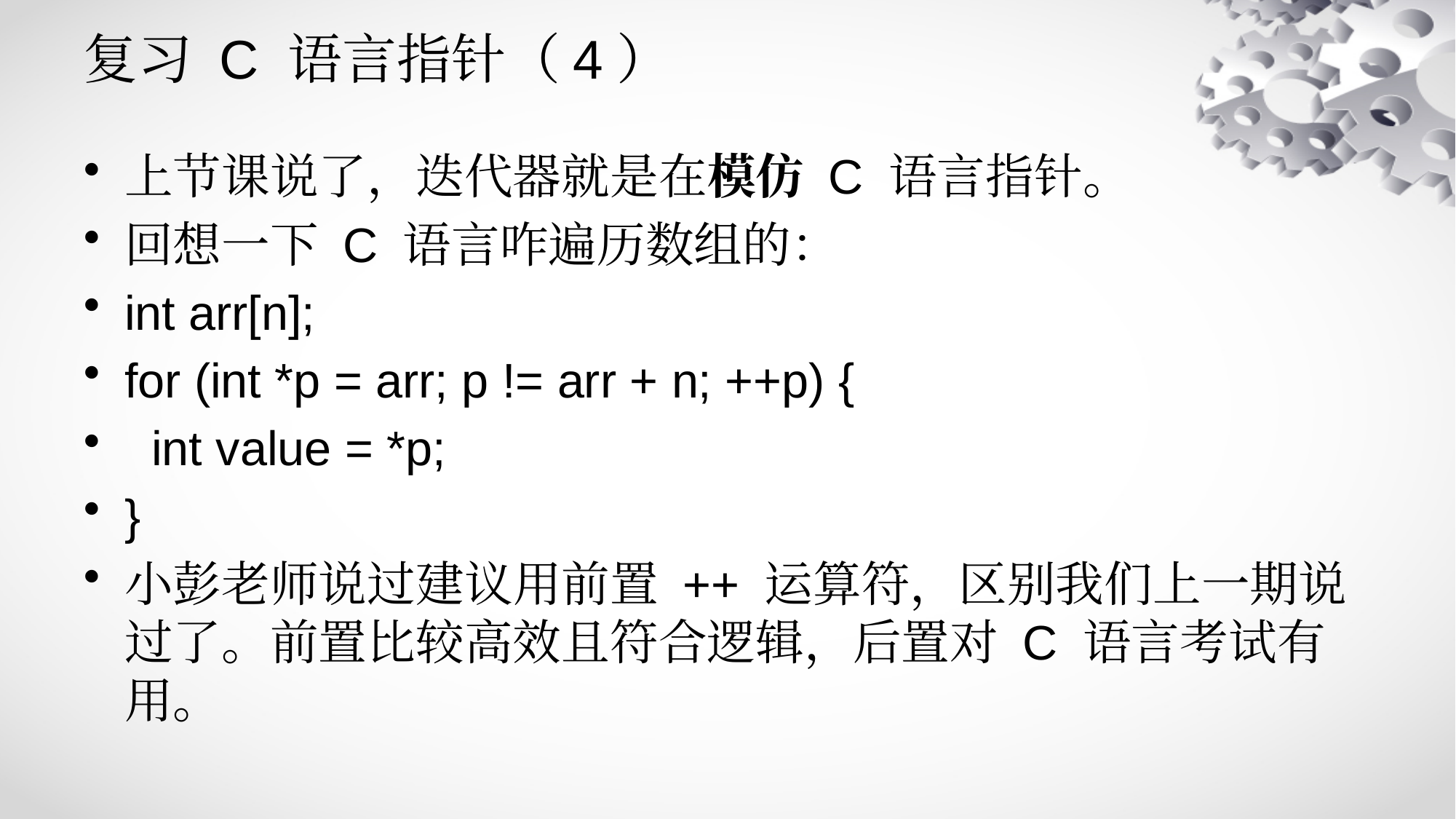

# 复习 C 语言指针（4）
上节课说了，迭代器就是在模仿 C 语言指针。
回想一下 C 语言咋遍历数组的：
int arr[n];
for (int *p = arr; p != arr + n; ++p) {
  int value = *p;
}
小彭老师说过建议用前置 ++ 运算符，区别我们上一期说过了。前置比较高效且符合逻辑，后置对 C 语言考试有用。